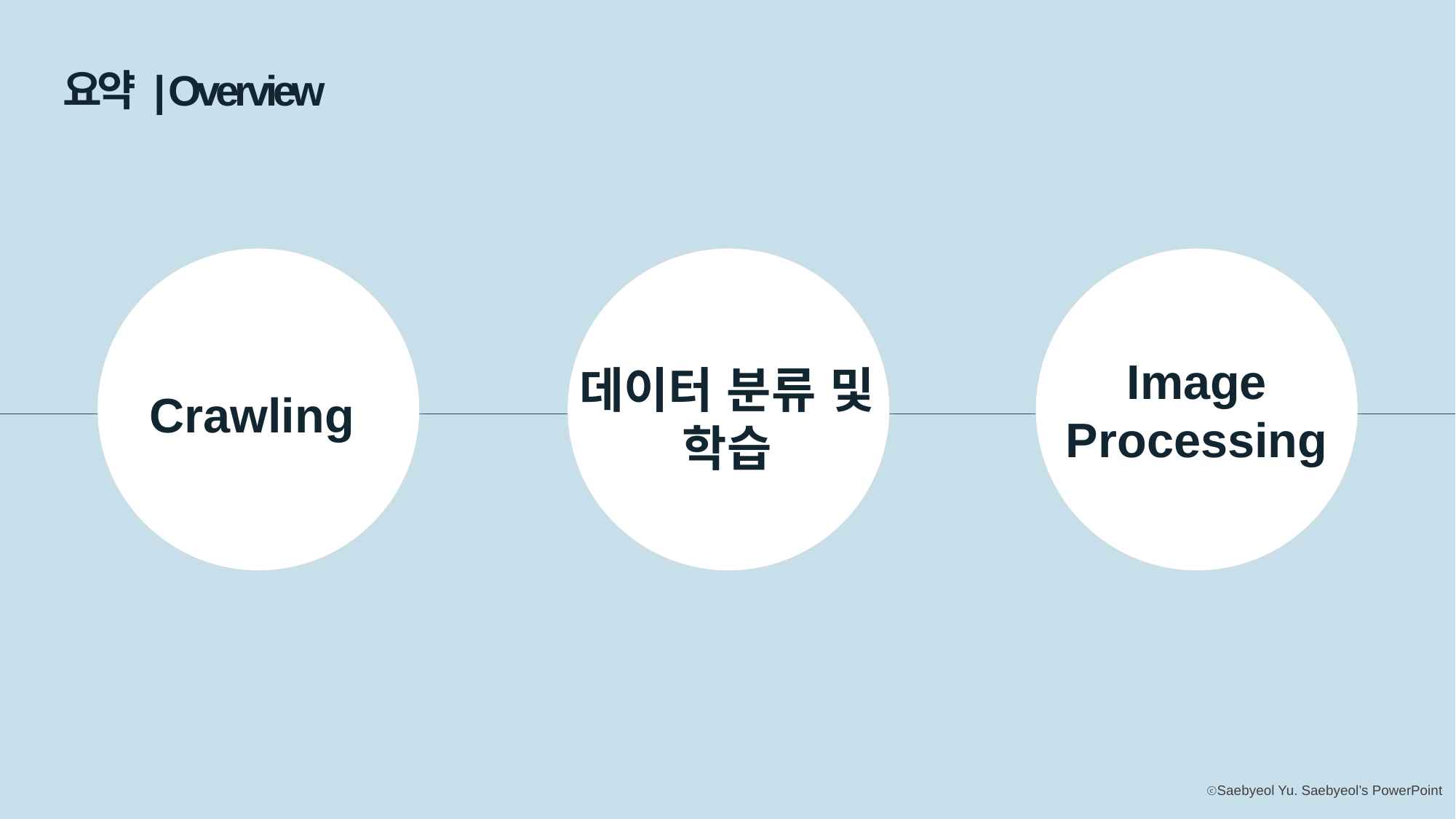

요약 | Overview

Image
Processing
데이터 분류 및 학습
Crawling